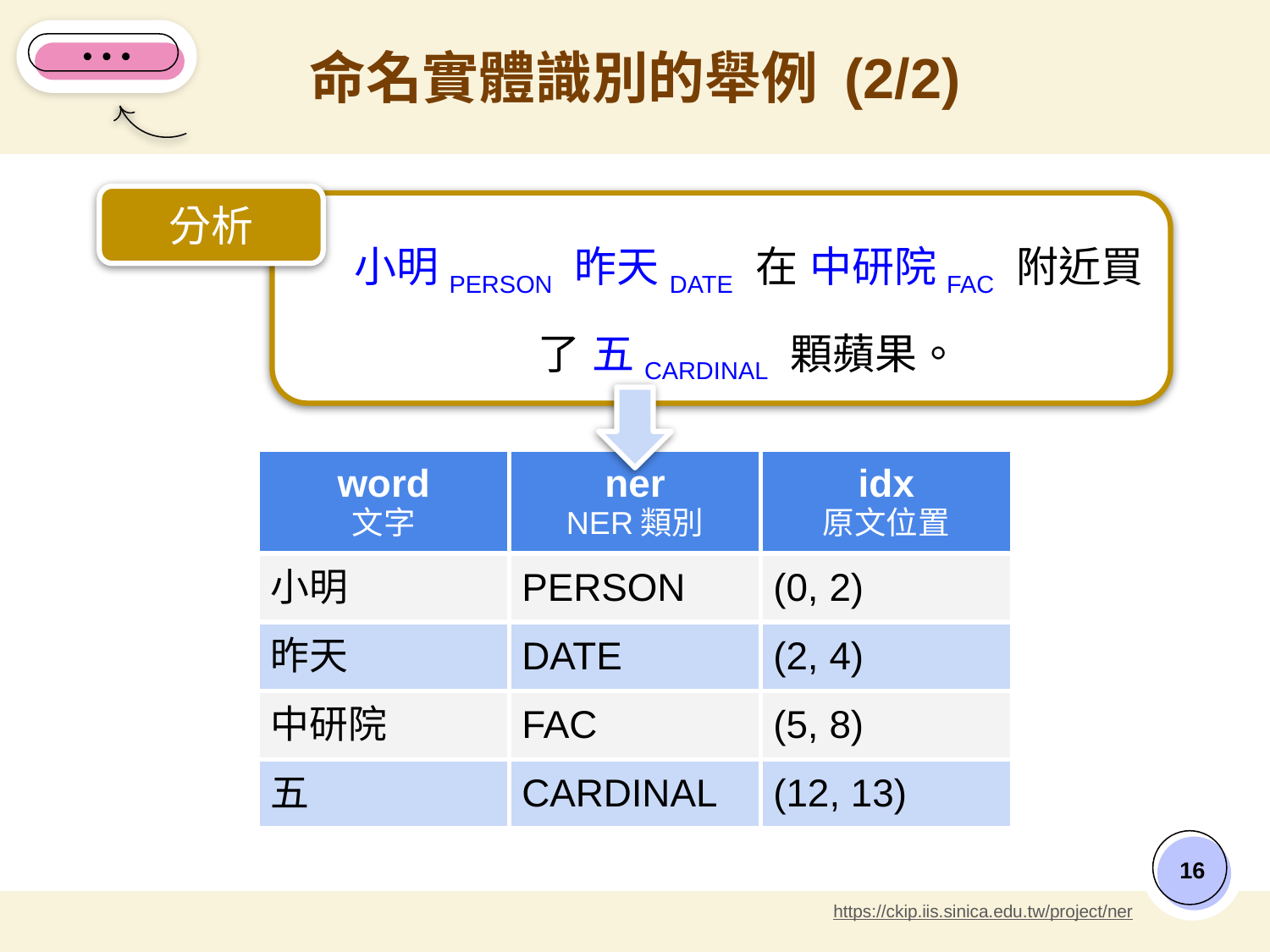

# 命名實體識別的舉例 (2/2)

分析
小明PERSON 昨天DATE 在 中研院FAC 附近買了 五CARDINAL 顆蘋果。

| word 文字 | ner NER類別 | idx 原文位置 |
| --- | --- | --- |
| 小明 | PERSON | (0, 2) |
| 昨天 | DATE | (2, 4) |
| 中研院 | FAC | (5, 8) |
| 五 | CARDINAL | (12, 13) |
16

https://ckip.iis.sinica.edu.tw/project/ner